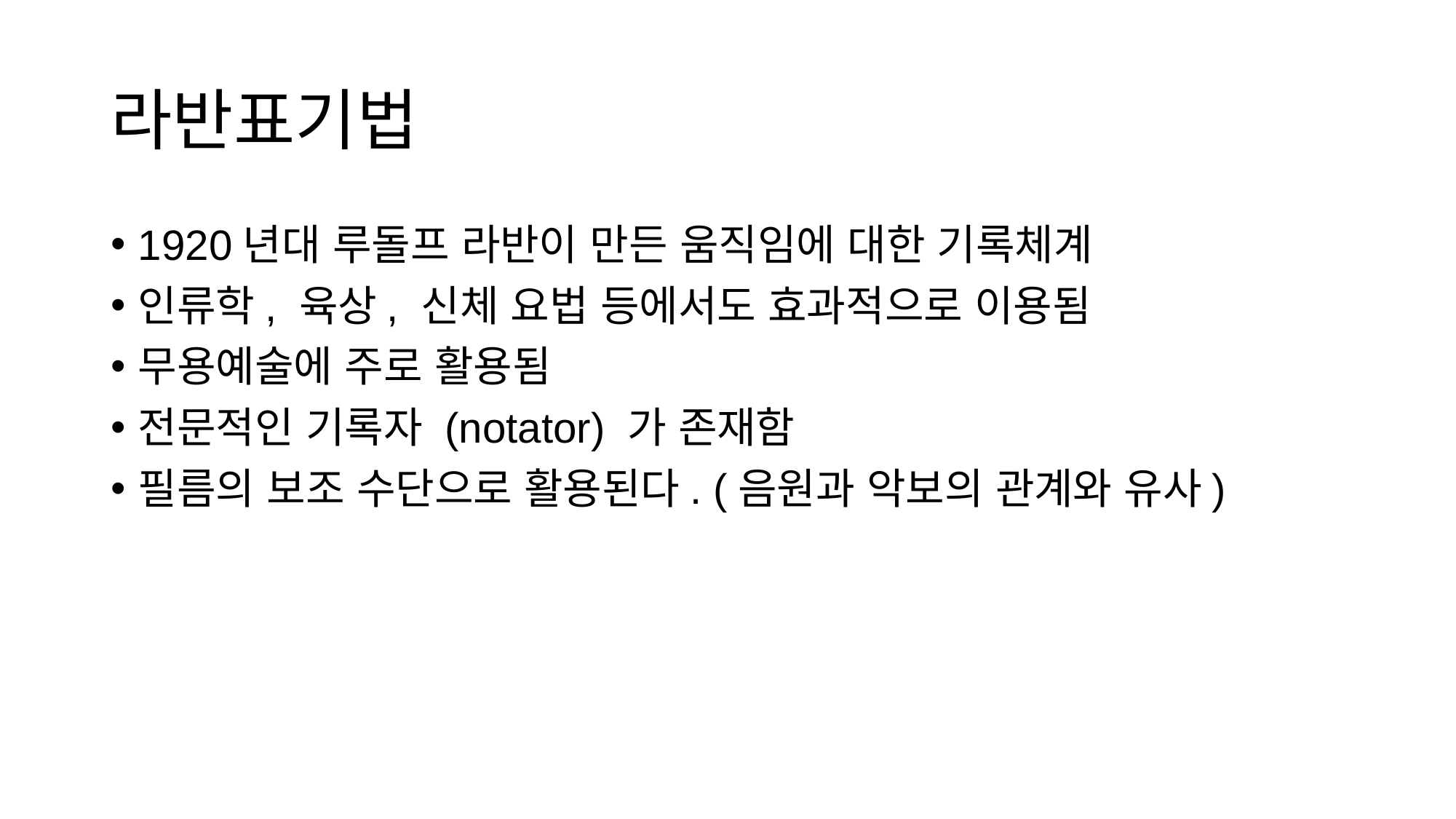

# 라반표기법
1920년대 루돌프 라반이 만든 움직임에 대한 기록체계
인류학, 육상, 신체 요법 등에서도 효과적으로 이용됨
무용예술에 주로 활용됨
전문적인 기록자 (notator) 가 존재함
필름의 보조 수단으로 활용된다. (음원과 악보의 관계와 유사)